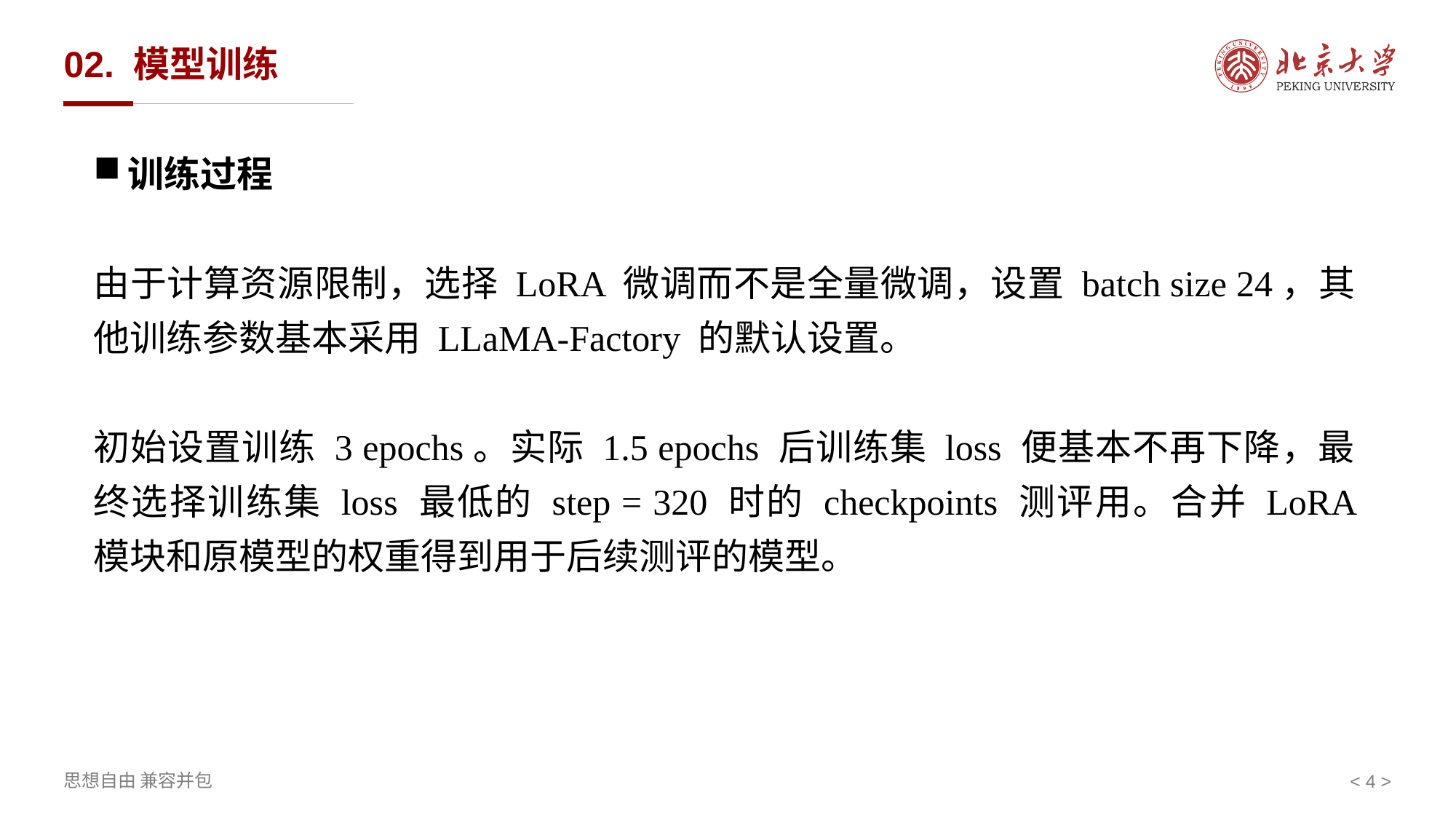

# 02. 模型训练
训练过程

由于计算资源限制，选择 LoRA 微调而不是全量微调，设置 batch size 24，其他训练参数基本采用 LLaMA-Factory 的默认设置。

初始设置训练 3 epochs。实际 1.5 epochs 后训练集 loss 便基本不再下降，最终选择训练集 loss 最低的 step = 320 时的 checkpoints 测评用。合并 LoRA 模块和原模型的权重得到用于后续测评的模型。

< 4 >